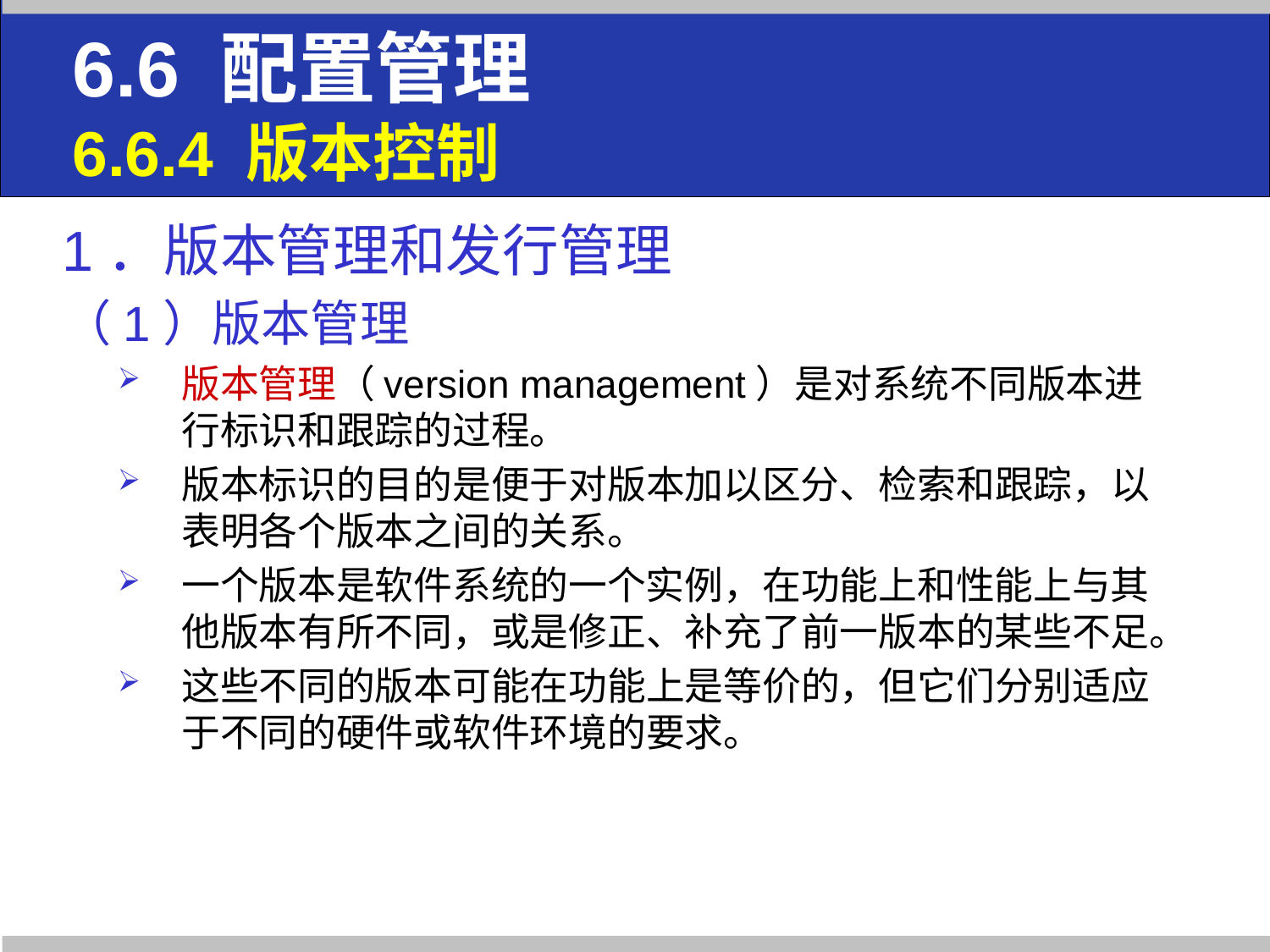

6.6 配置管理
6.6.4 版本控制
1．版本管理和发行管理
（1）版本管理
版本管理（version management）是对系统不同版本进行标识和跟踪的过程。
版本标识的目的是便于对版本加以区分、检索和跟踪，以表明各个版本之间的关系。
一个版本是软件系统的一个实例，在功能上和性能上与其他版本有所不同，或是修正、补充了前一版本的某些不足。
这些不同的版本可能在功能上是等价的，但它们分别适应于不同的硬件或软件环境的要求。
835